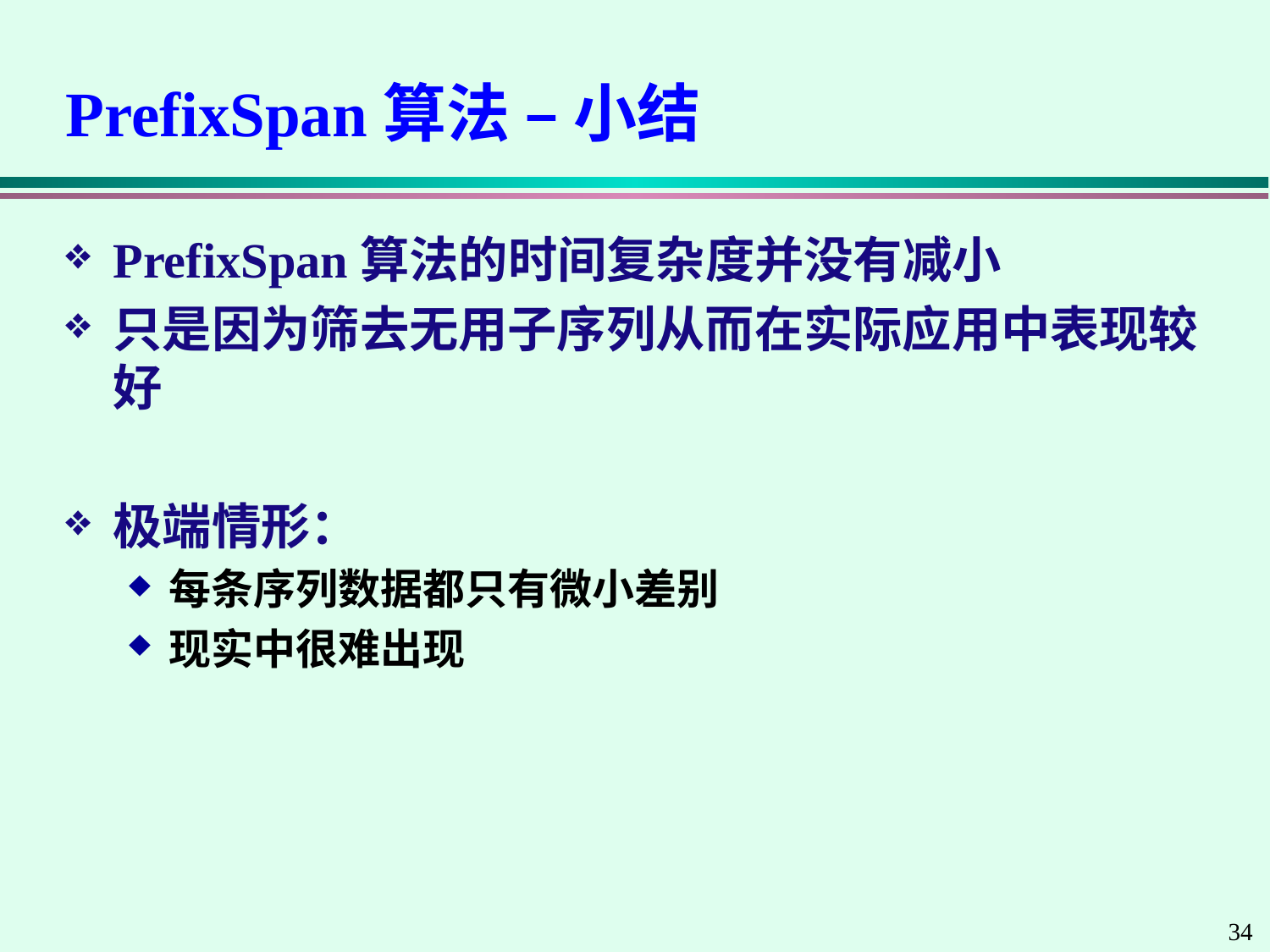

# PrefixSpan算法 – 小结
PrefixSpan算法的时间复杂度并没有减小
只是因为筛去无用子序列从而在实际应用中表现较好

极端情形：
每条序列数据都只有微小差别
现实中很难出现